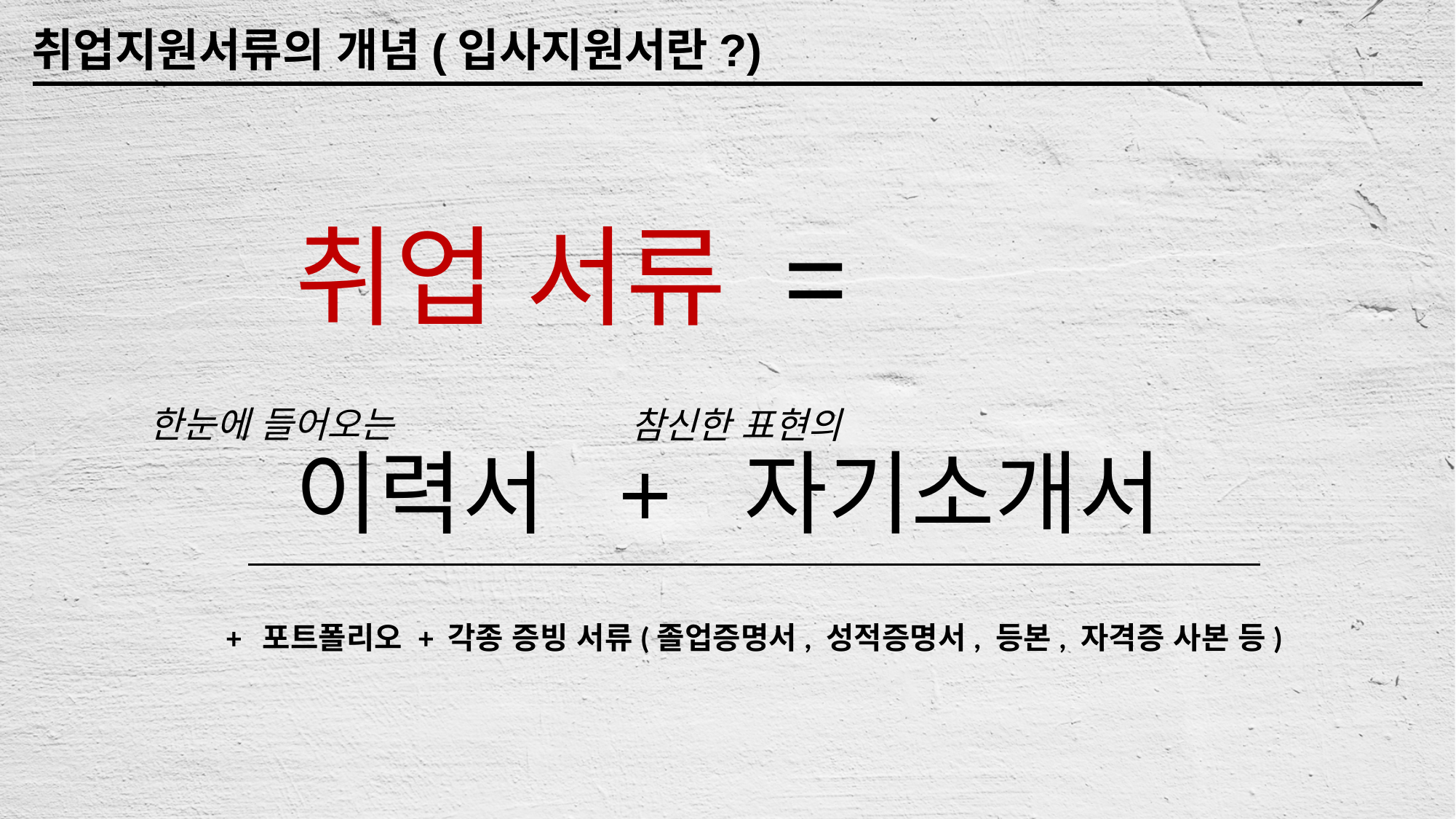

취업지원서류의 개념(입사지원서란?)
취업 서류 =

이력서  +  자기소개서
한눈에 들어오는
참신한 표현의
+  포트폴리오 + 각종 증빙 서류(졸업증명서, 성적증명서, 등본, 자격증 사본 등)